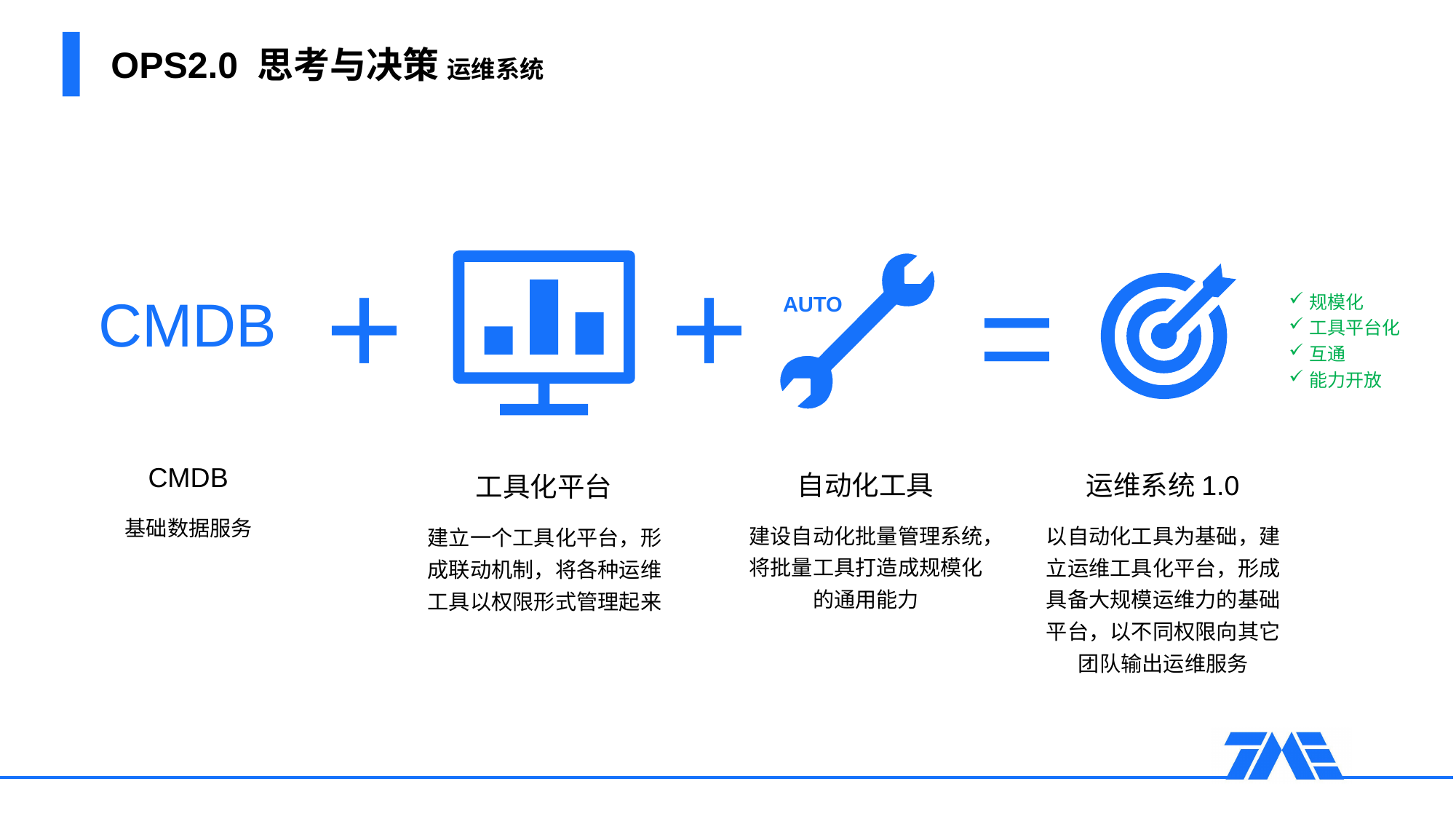

# OPS2.0 思考与决策 运维系统
+
+
=

工具化平台
建立一个工具化平台，形成联动机制，将各种运维工具以权限形式管理起来

AUTO
自动化工具
建设自动化批量管理系统，将批量工具打造成规模化的通用能力

运维系统1.0
以自动化工具为基础，建立运维工具化平台，形成具备大规模运维力的基础平台，以不同权限向其它团队输出运维服务
CMDB
规模化
工具平台化
互通
能力开放

CMDB
基础数据服务